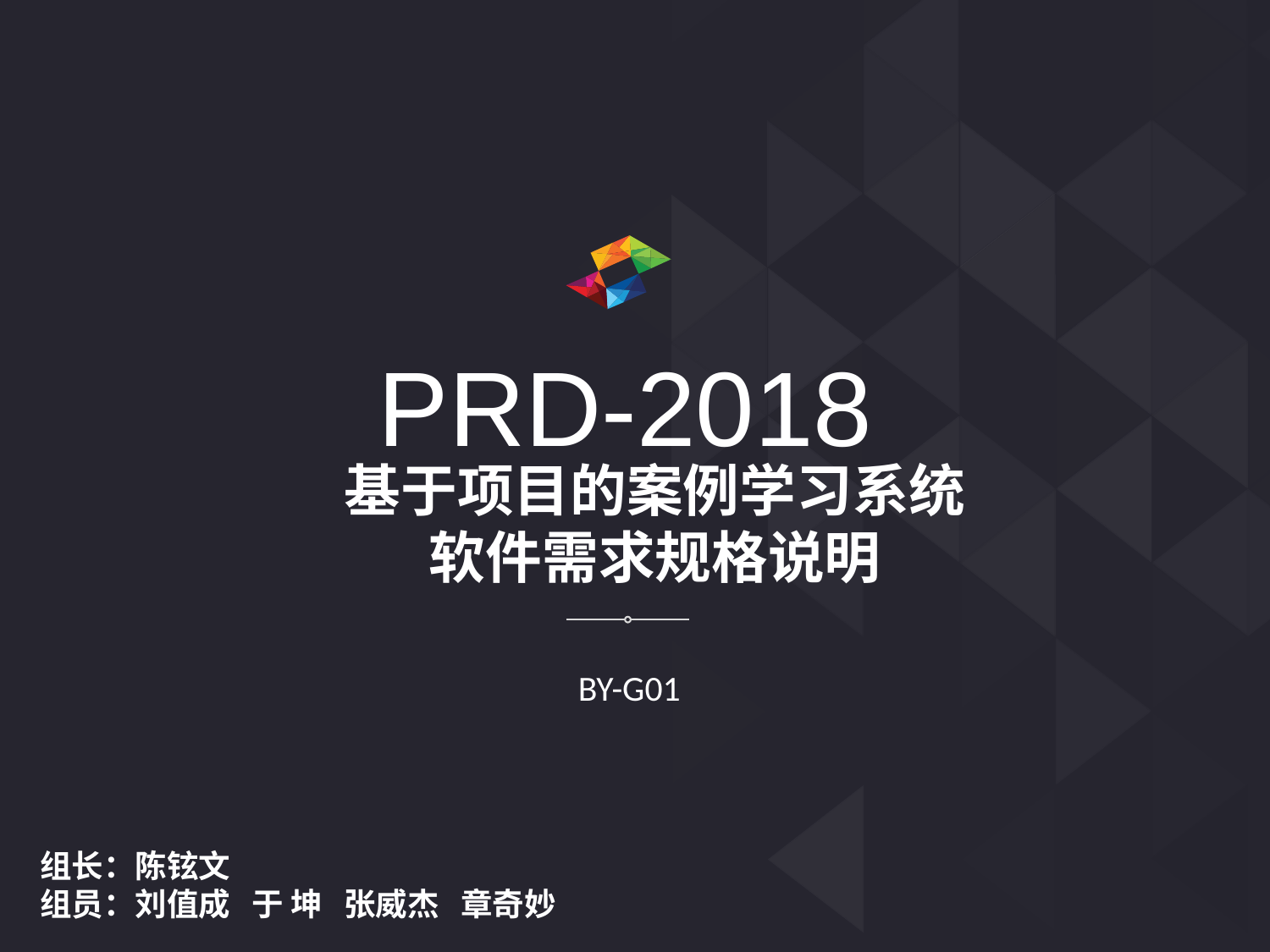

PRD-2018
基于项目的案例学习系统
软件需求规格说明

BY-G01
组长：陈铉文
组员：刘值成   于 坤   张威杰   章奇妙